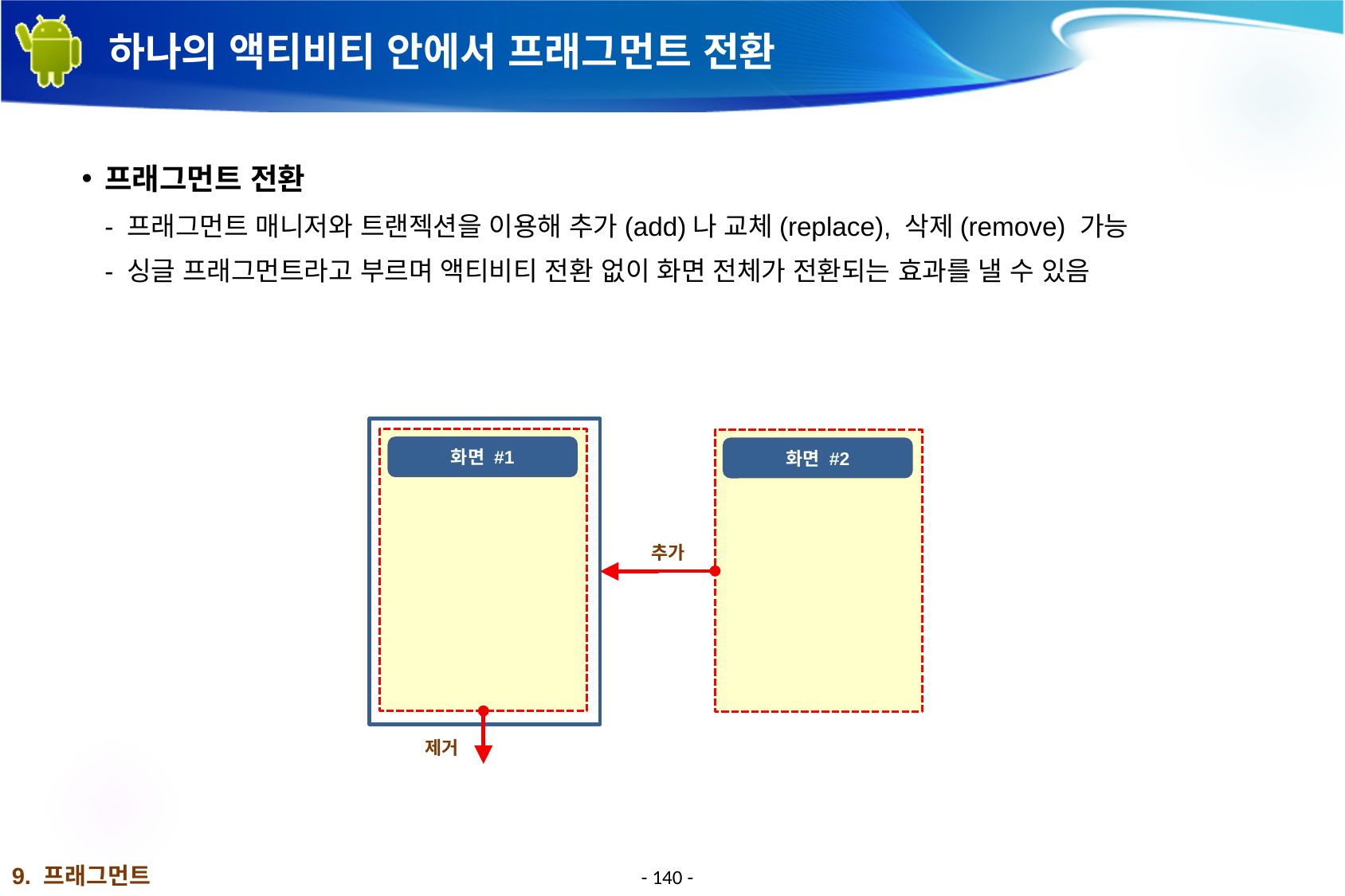

# 하나의 액티비티 안에서 프래그먼트 전환
프래그먼트 전환
- 프래그먼트 매니저와 트랜젝션을 이용해 추가(add)나 교체(replace), 삭제(remove) 가능
- 싱글 프래그먼트라고 부르며 액티비티 전환 없이 화면 전체가 전환되는 효과를 낼 수 있음

화면 #1
화면 #2
추가
제거
9. 프래그먼트